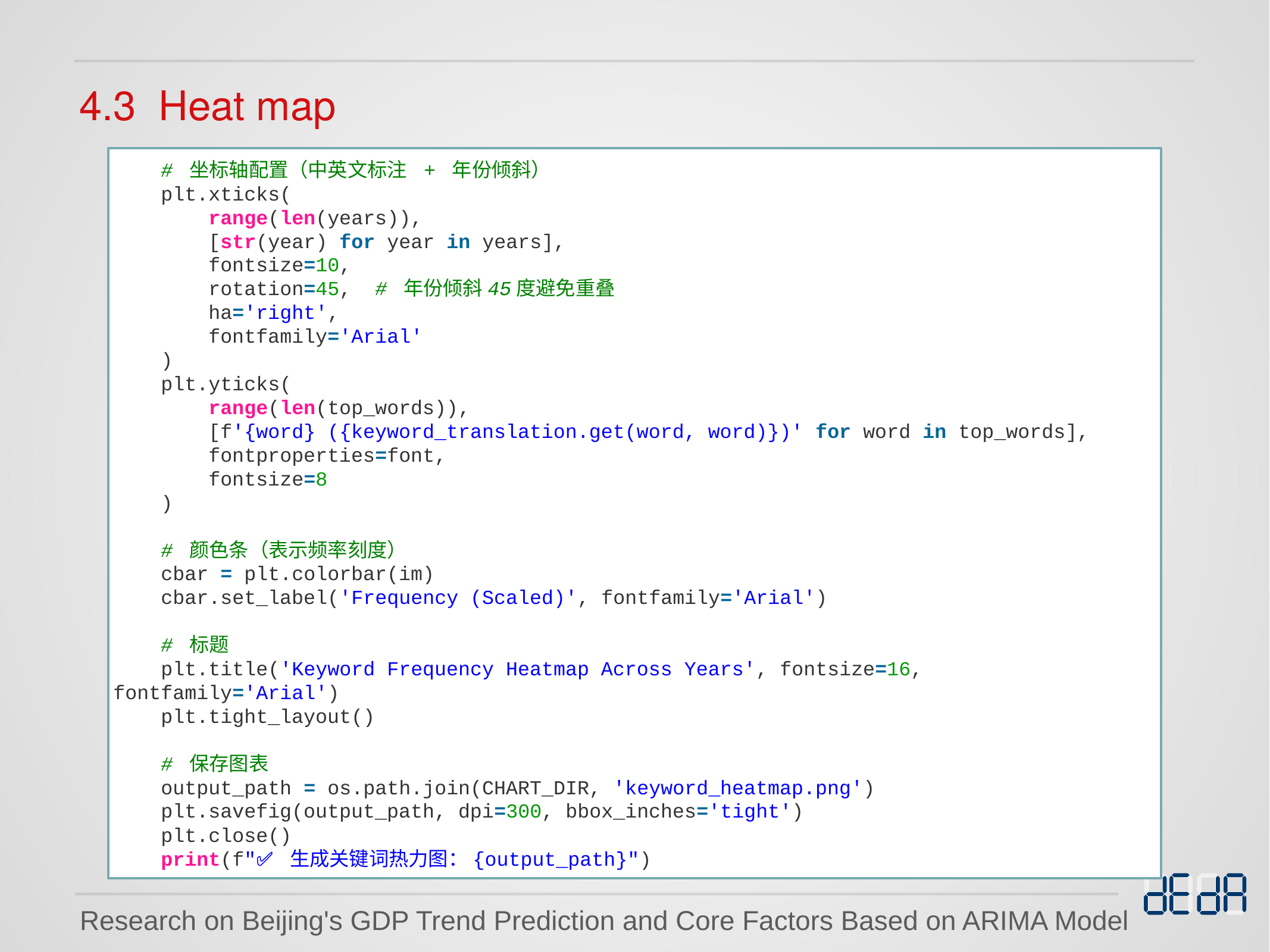

19
4.3  Heat map
    # 坐标轴配置（中英文标注 + 年份倾斜）
    plt.xticks(
        range(len(years)),
        [str(year) for year in years],
        fontsize=10,
        rotation=45,  # 年份倾斜45度避免重叠
        ha='right',
        fontfamily='Arial'
    )
    plt.yticks(
        range(len(top_words)),
        [f'{word} ({keyword_translation.get(word, word)})' for word in top_words],
        fontproperties=font,
        fontsize=8
    )

    # 颜色条（表示频率刻度）
    cbar = plt.colorbar(im)
    cbar.set_label('Frequency (Scaled)', fontfamily='Arial')

    # 标题
    plt.title('Keyword Frequency Heatmap Across Years', fontsize=16, fontfamily='Arial')
    plt.tight_layout()

    # 保存图表
    output_path = os.path.join(CHART_DIR, 'keyword_heatmap.png')
    plt.savefig(output_path, dpi=300, bbox_inches='tight')
    plt.close()
    print(f"✅ 生成关键词热力图：{output_path}")